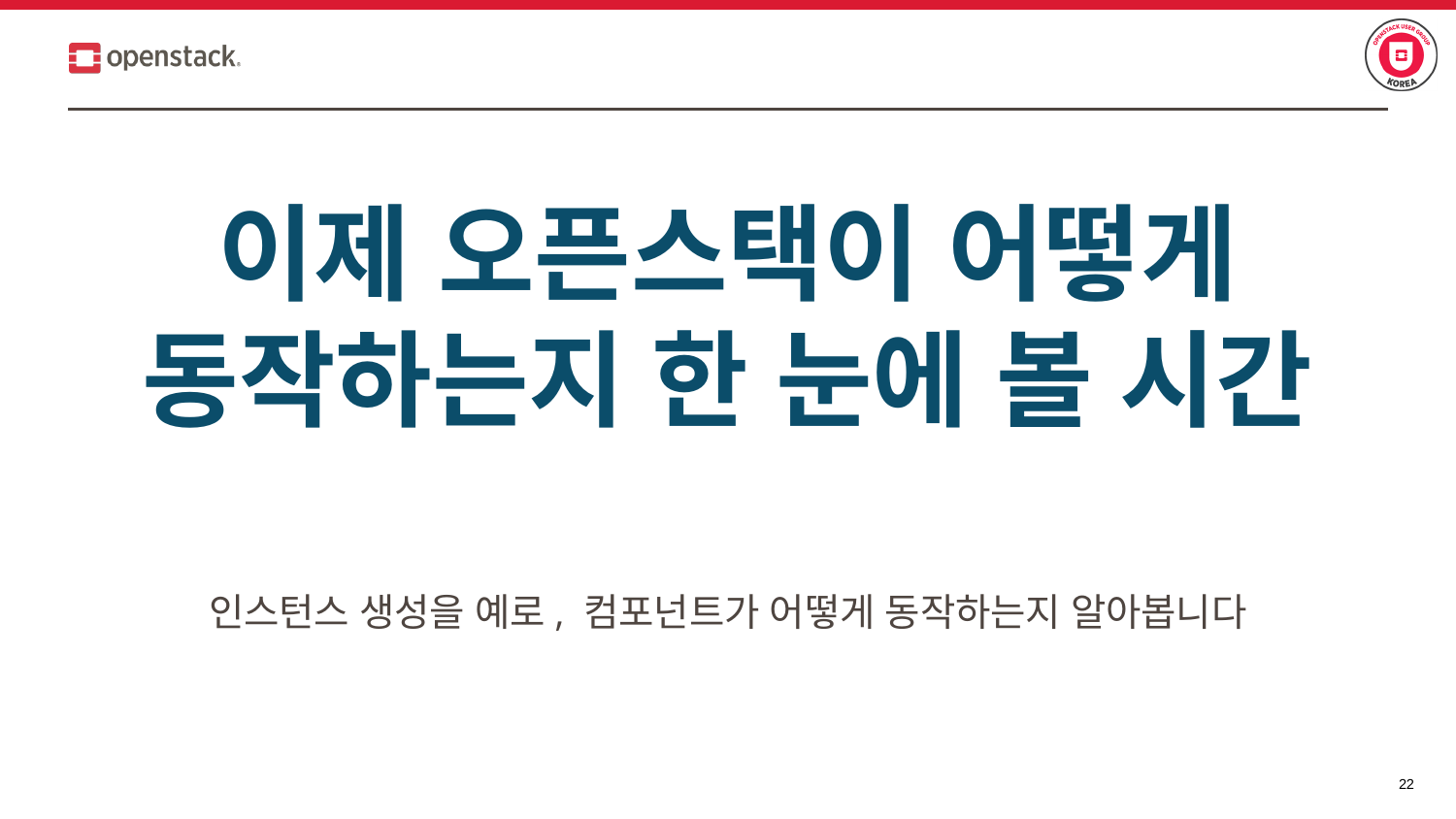

# 이제 오픈스택이 어떻게 동작하는지 한 눈에 볼 시간
인스턴스 생성을 예로, 컴포넌트가 어떻게 동작하는지 알아봅니다
22